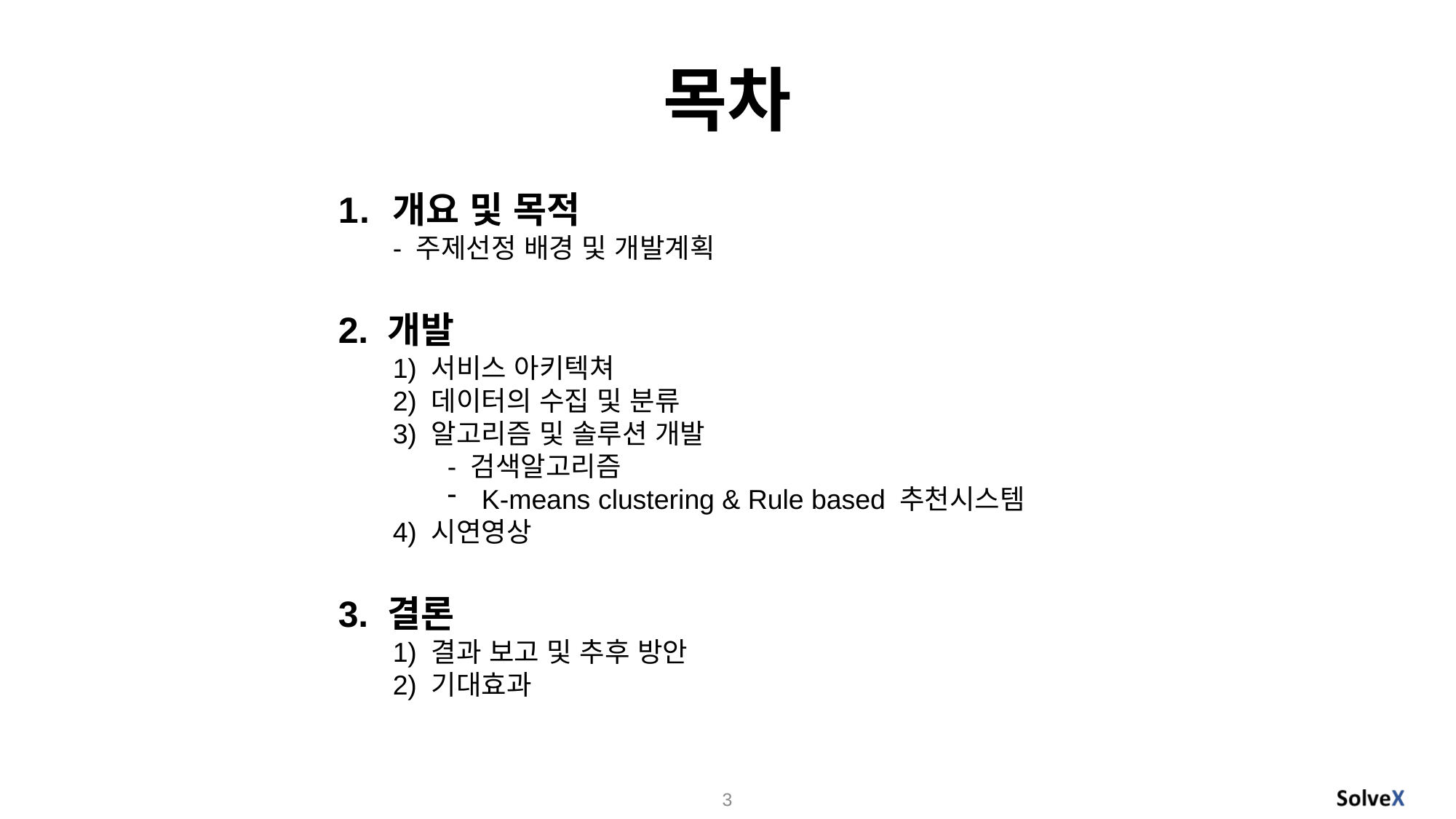

목차
개요 및 목적
- 주제선정 배경 및 개발계획

2. 개발
1) 서비스 아키텍쳐
2) 데이터의 수집 및 분류
3) 알고리즘 및 솔루션 개발
- 검색알고리즘
K-means clustering & Rule based 추천시스템
4) 시연영상

3. 결론
1) 결과 보고 및 추후 방안
2) 기대효과
3